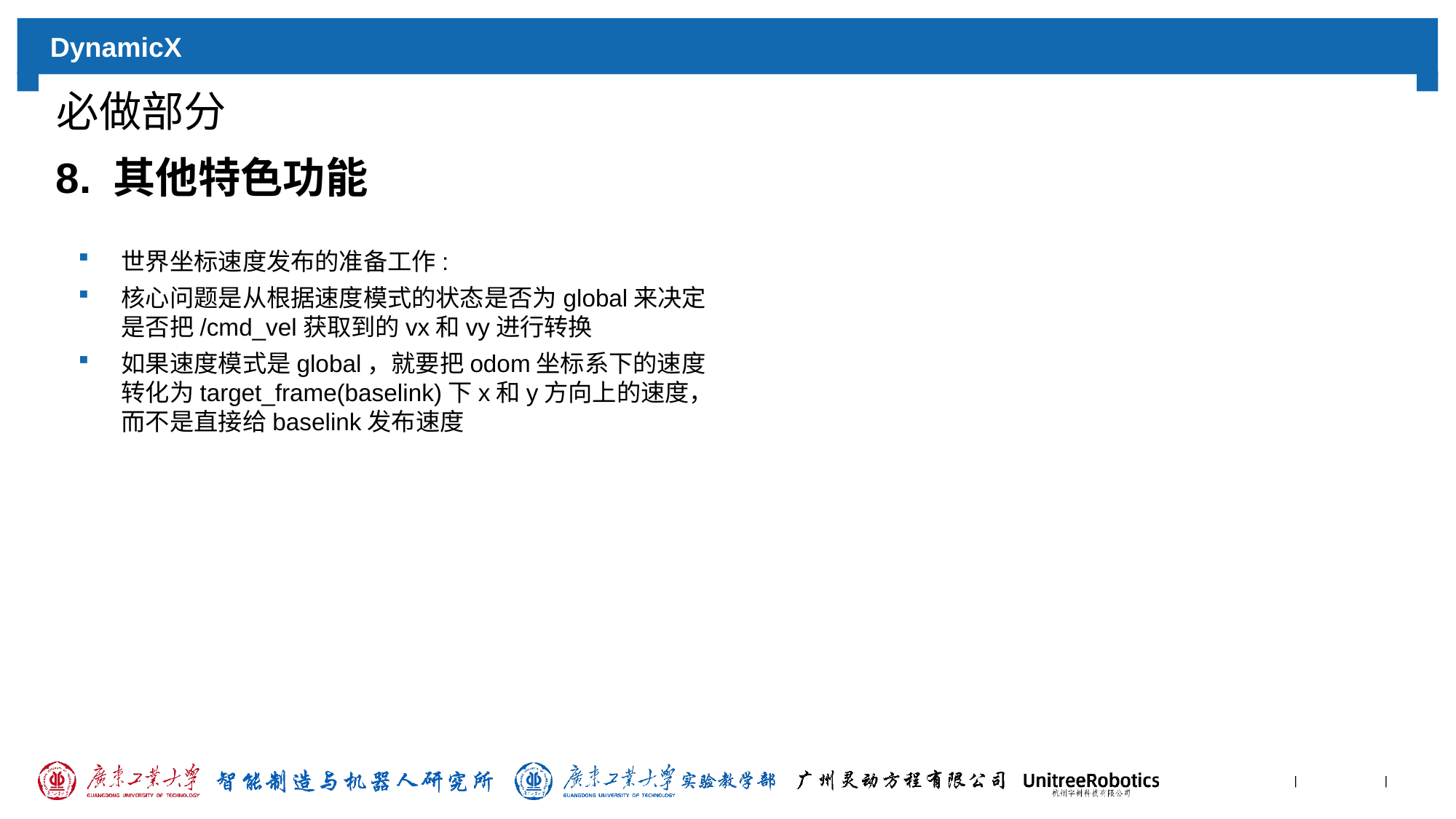

必做部分
# 8. 其他特色功能
世界坐标速度发布的准备工作:
核心问题是从根据速度模式的状态是否为global来决定是否把/cmd_vel获取到的vx和vy进行转换
如果速度模式是global，就要把odom坐标系下的速度转化为target_frame(baselink)下x和y方向上的速度，而不是直接给baselink发布速度

1